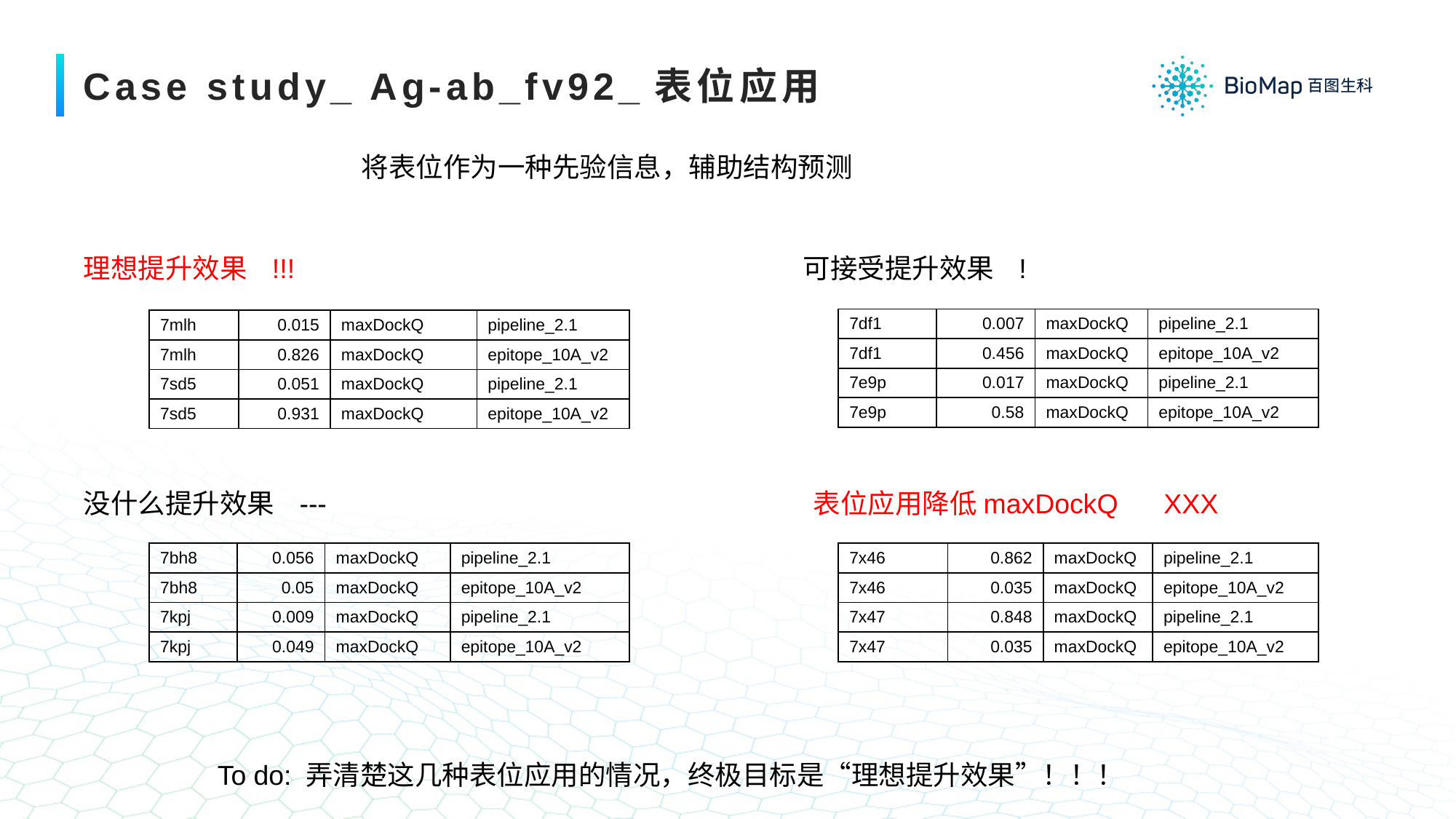

# Case study_ Ag-ab_fv92_表位应用
将表位作为一种先验信息，辅助结构预测
理想提升效果   !!!
可接受提升效果   !
| 7df1 | 0.007 | maxDockQ | pipeline\_2.1 |
| --- | --- | --- | --- |
| 7df1 | 0.456 | maxDockQ | epitope\_10A\_v2 |
| 7e9p | 0.017 | maxDockQ | pipeline\_2.1 |
| 7e9p | 0.58 | maxDockQ | epitope\_10A\_v2 |
| 7mlh | 0.015 | maxDockQ | pipeline\_2.1 |
| --- | --- | --- | --- |
| 7mlh | 0.826 | maxDockQ | epitope\_10A\_v2 |
| 7sd5 | 0.051 | maxDockQ | pipeline\_2.1 |
| 7sd5 | 0.931 | maxDockQ | epitope\_10A\_v2 |

没什么提升效果   ---
表位应用降低maxDockQ      XXX
| 7bh8 | 0.056 | maxDockQ | pipeline\_2.1 |
| --- | --- | --- | --- |
| 7bh8 | 0.05 | maxDockQ | epitope\_10A\_v2 |
| 7kpj | 0.009 | maxDockQ | pipeline\_2.1 |
| 7kpj | 0.049 | maxDockQ | epitope\_10A\_v2 |
| 7x46 | 0.862 | maxDockQ | pipeline\_2.1 |
| --- | --- | --- | --- |
| 7x46 | 0.035 | maxDockQ | epitope\_10A\_v2 |
| 7x47 | 0.848 | maxDockQ | pipeline\_2.1 |
| 7x47 | 0.035 | maxDockQ | epitope\_10A\_v2 |
To do: 弄清楚这几种表位应用的情况，终极目标是“理想提升效果”！！！